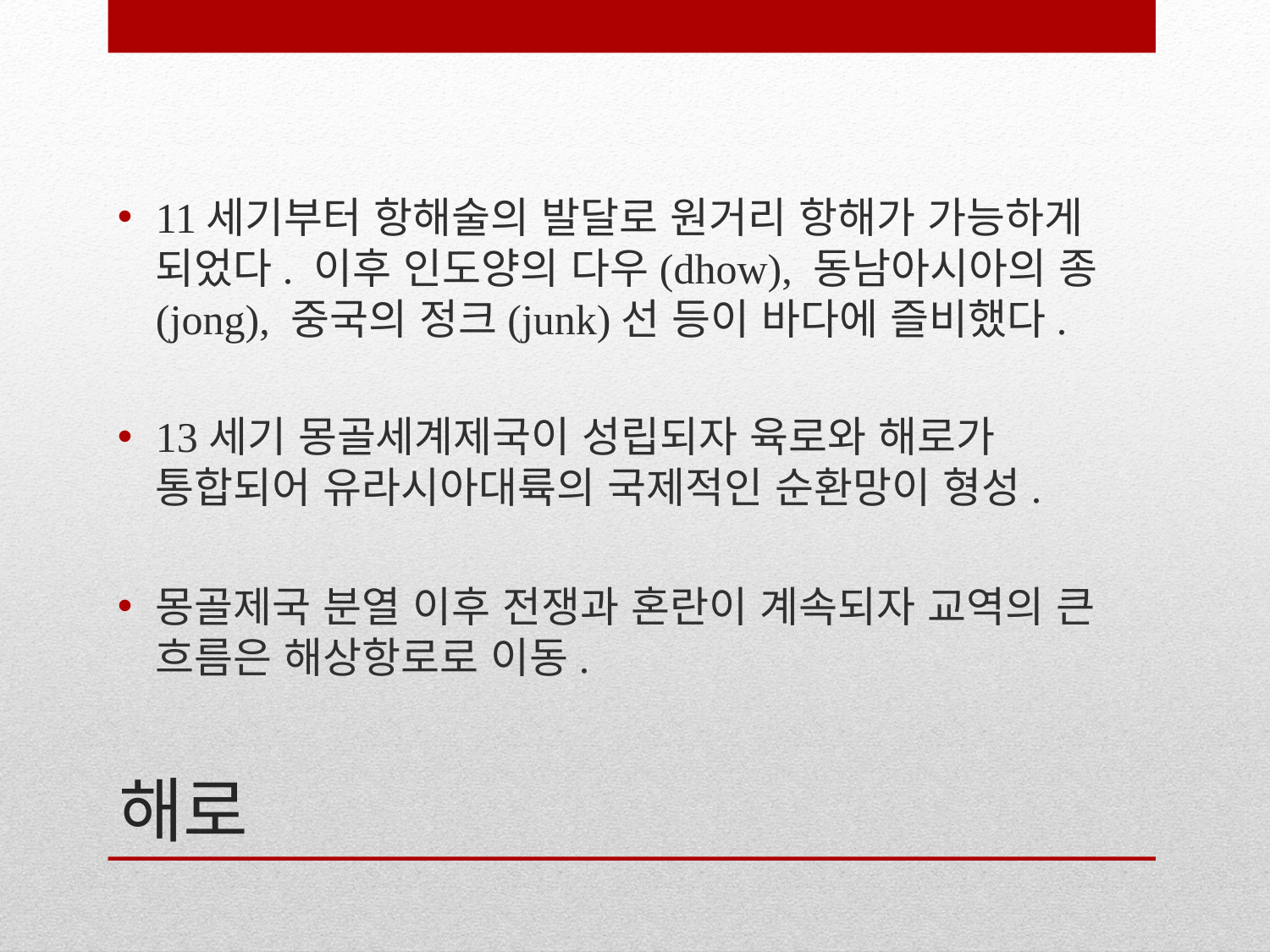

11세기부터 항해술의 발달로 원거리 항해가 가능하게 되었다. 이후 인도양의 다우(dhow), 동남아시아의 종(jong), 중국의 정크(junk)선 등이 바다에 즐비했다.

13세기 몽골세계제국이 성립되자 육로와 해로가 통합되어 유라시아대륙의 국제적인 순환망이 형성.

몽골제국 분열 이후 전쟁과 혼란이 계속되자 교역의 큰 흐름은 해상항로로 이동.
# 해로